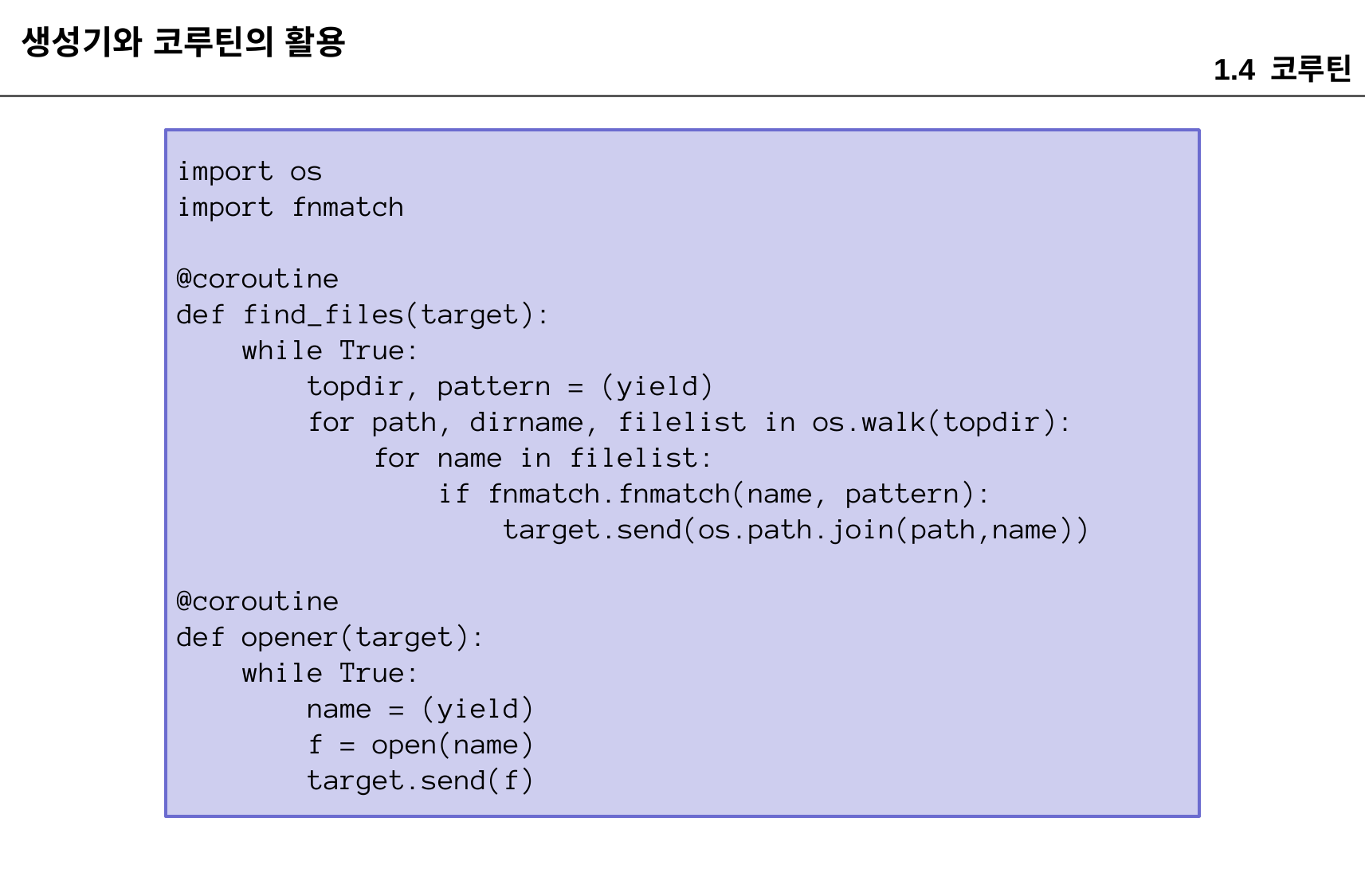

생성기와 코루틴의 활용
1.4 코루틴
import os
import fnmatch

@coroutine
def find_files(target):
    while True:
        topdir, pattern = (yield)
        for path, dirname, filelist in os.walk(topdir):
            for name in filelist:
                if fnmatch.fnmatch(name, pattern):
                    target.send(os.path.join(path,name))

@coroutine
def opener(target):
    while True:
        name = (yield)
        f = open(name)
        target.send(f)